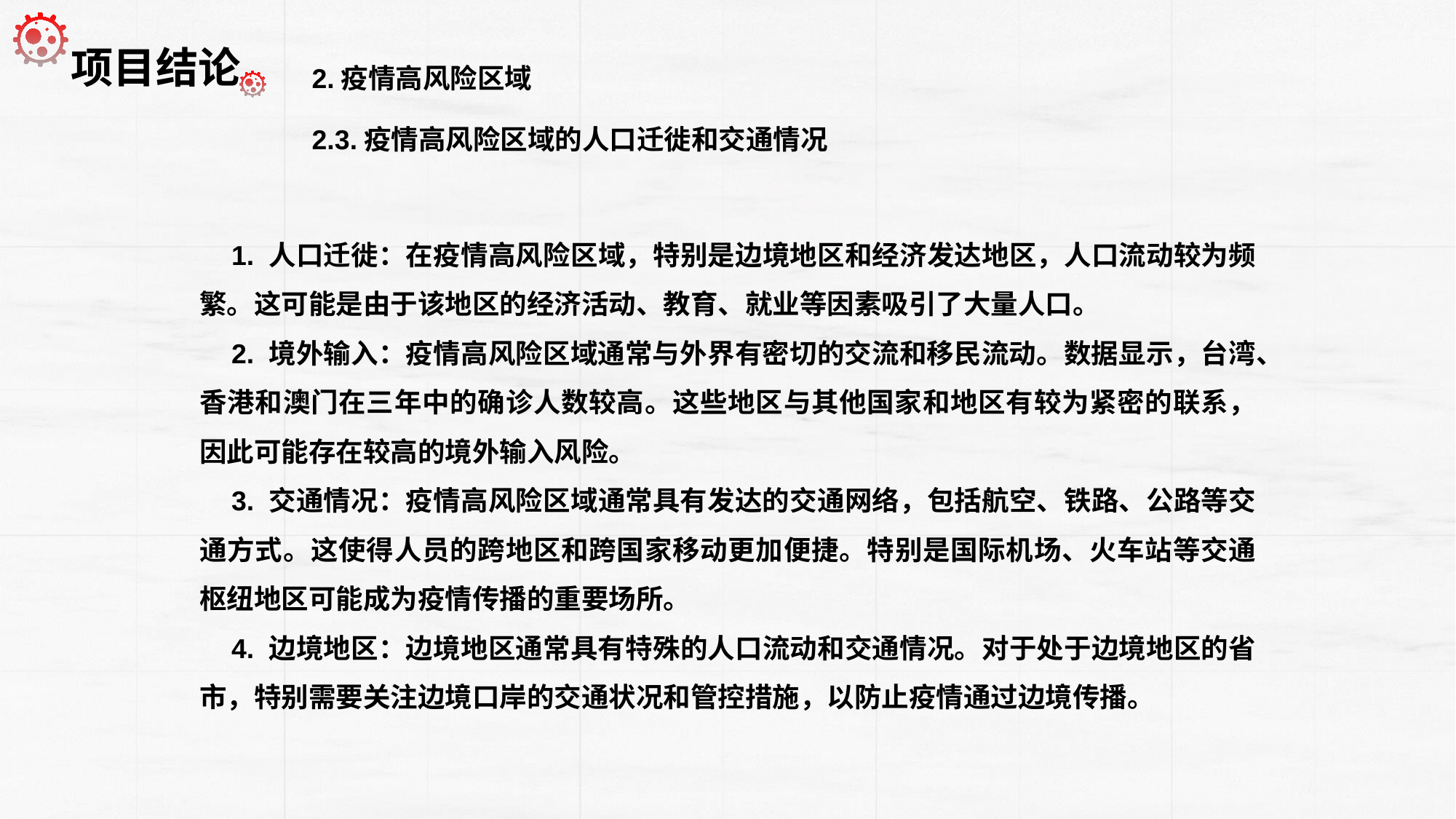

2.疫情高风险区域
 项目结论

2.3.疫情高风险区域的人口迁徙和交通情况
1. 人口迁徙：在疫情高风险区域，特别是边境地区和经济发达地区，人口流动较为频繁。这可能是由于该地区的经济活动、教育、就业等因素吸引了大量人口。
2. 境外输入：疫情高风险区域通常与外界有密切的交流和移民流动。数据显示，台湾、香港和澳门在三年中的确诊人数较高。这些地区与其他国家和地区有较为紧密的联系，因此可能存在较高的境外输入风险。
3. 交通情况：疫情高风险区域通常具有发达的交通网络，包括航空、铁路、公路等交通方式。这使得人员的跨地区和跨国家移动更加便捷。特别是国际机场、火车站等交通枢纽地区可能成为疫情传播的重要场所。
4. 边境地区：边境地区通常具有特殊的人口流动和交通情况。对于处于边境地区的省市，特别需要关注边境口岸的交通状况和管控措施，以防止疫情通过边境传播。